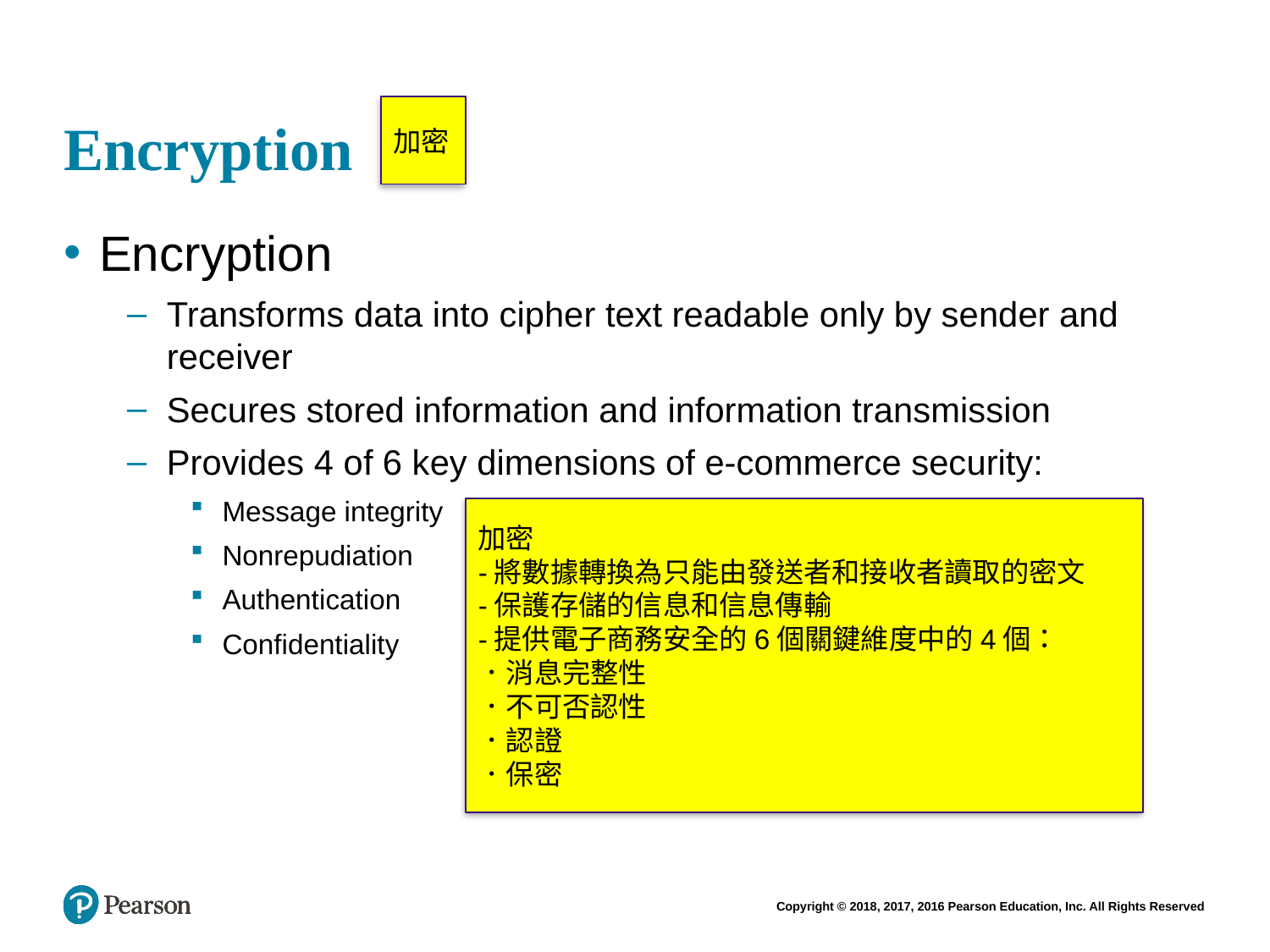

# Encryption
加密
Encryption
Transforms data into cipher text readable only by sender and receiver
Secures stored information and information transmission
Provides 4 of 6 key dimensions of e-commerce security:
Message integrity
Nonrepudiation
Authentication
Confidentiality
加密
-將數據轉換為只能由發送者和接收者讀取的密文
-保護存儲的信息和信息傳輸
-提供電子商務安全的6個關鍵維度中的4個：
．消息完整性
．不可否認性
．認證
．保密